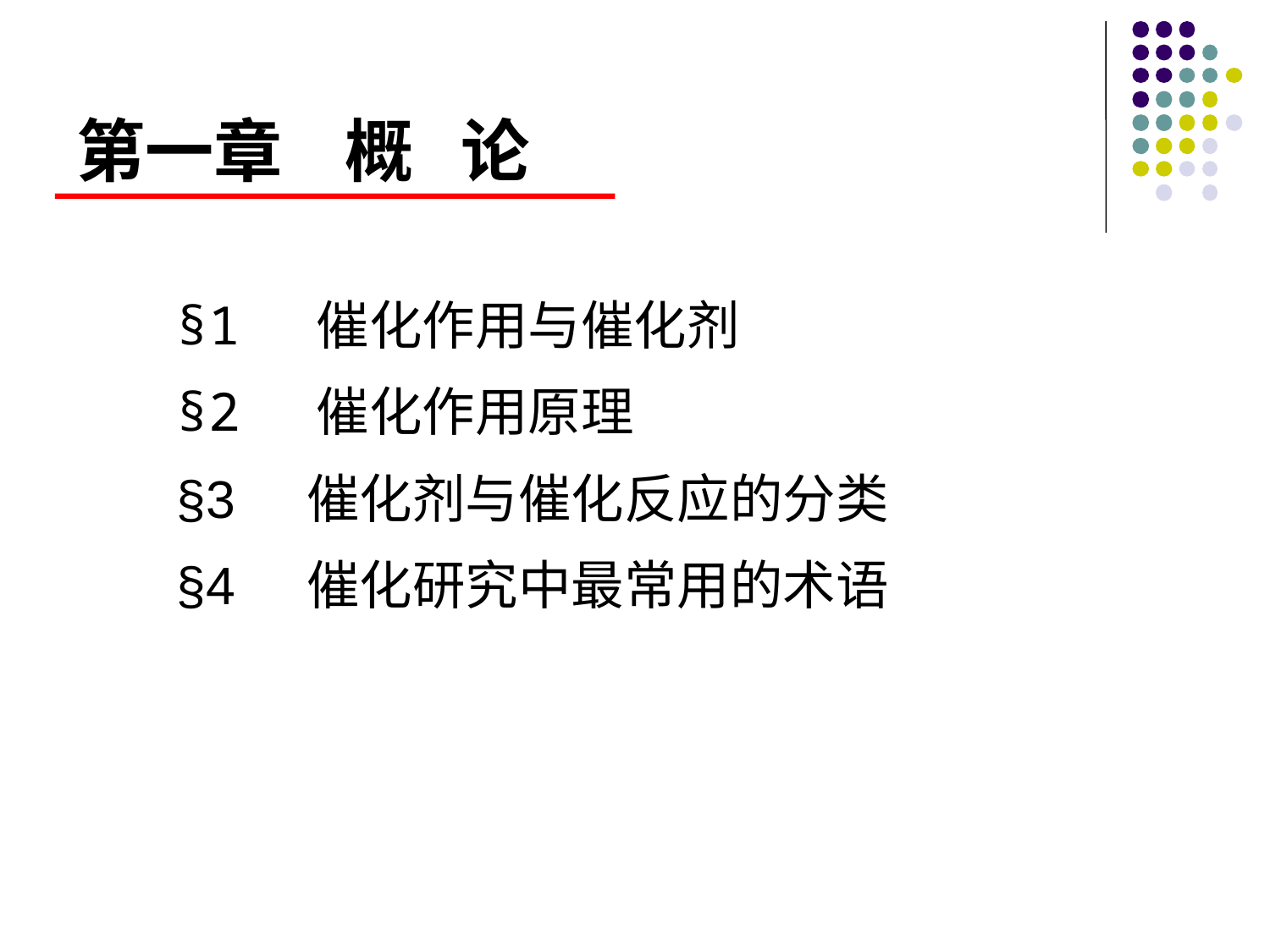

# 第一章    概   论

§1  催化作用与催化剂
§2  催化作用原理
§3    催化剂与催化反应的分类
§4    催化研究中最常用的术语